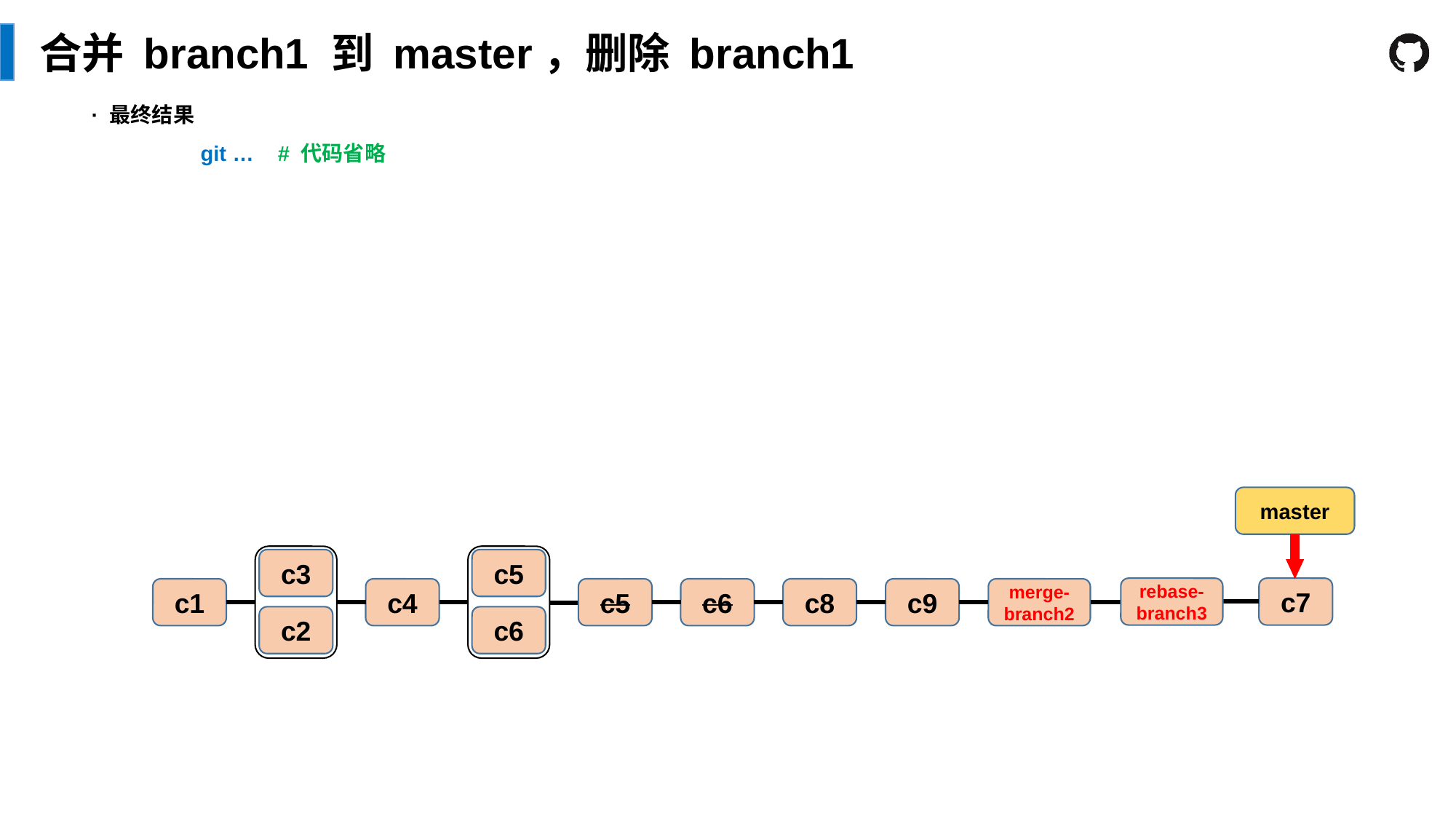

合并 branch1 到 master，删除 branch1
· 最终结果
	git …    # 代码省略
master

c3
c2

c5
c6
rebase-branch3
c7
merge-branch2
c9
c1
c4
c5
c6
c8